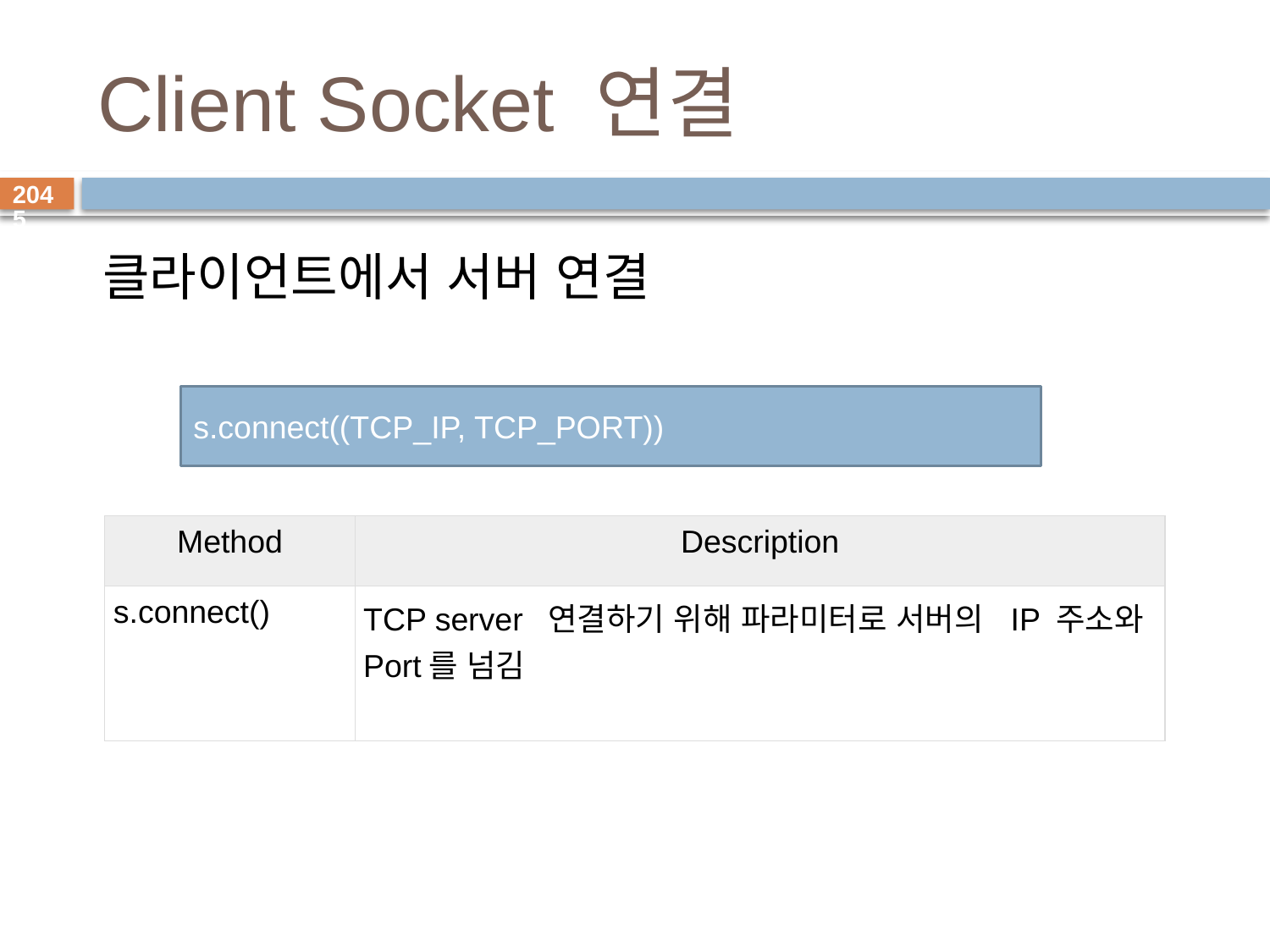

# Client Socket 연결
2045
 클라이언트에서 서버 연결
s.connect((TCP_IP, TCP_PORT))
| Method | Description |
| --- | --- |
| s.connect() | TCP server 연결하기 위해 파라미터로 서버의 IP 주소와 Port를 넘김 |